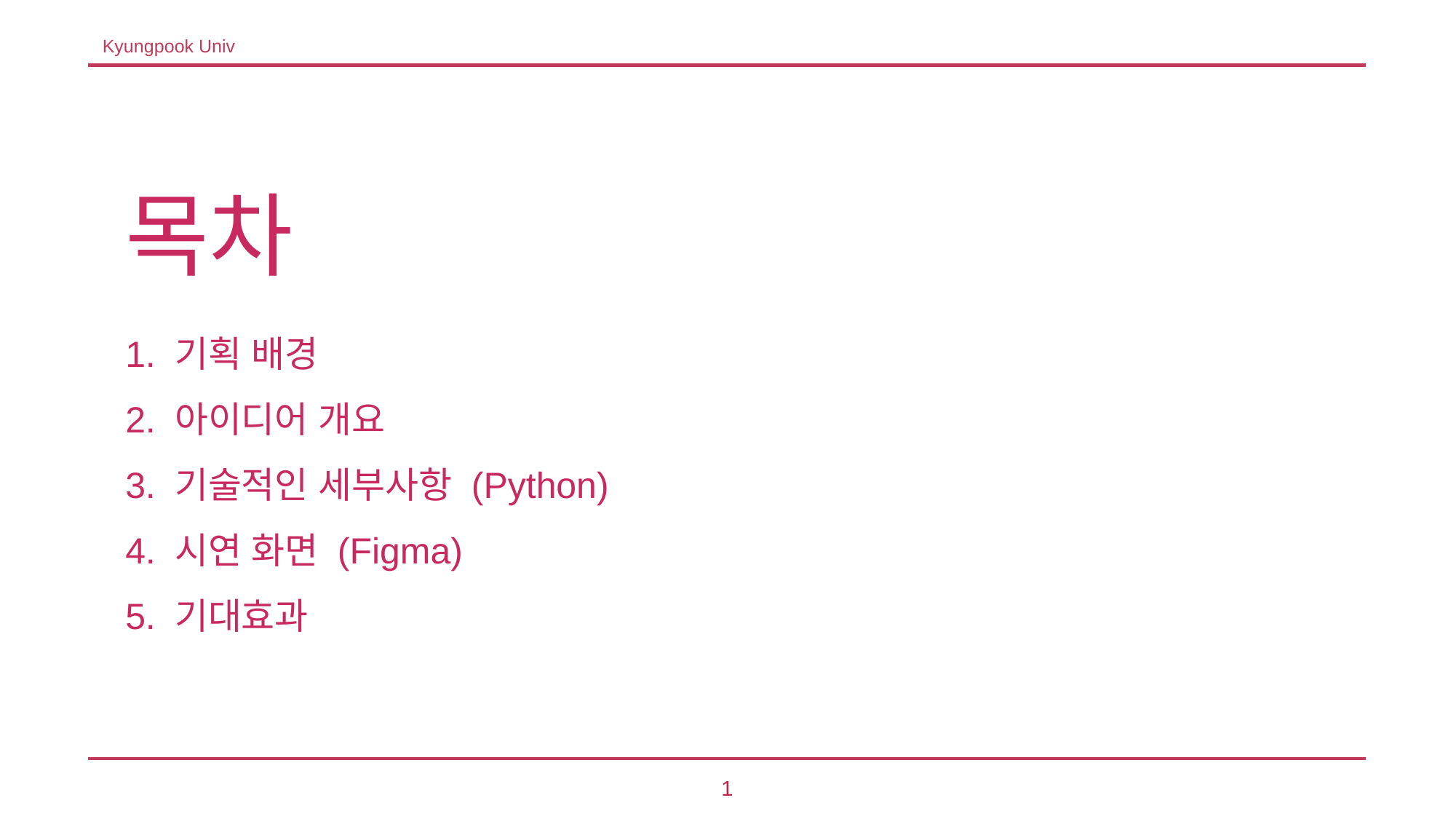

Kyungpook Univ
목차

1. 기획 배경
2. 아이디어 개요
3. 기술적인 세부사항 (Python)
4. 시연 화면 (Figma)
5. 기대효과
1